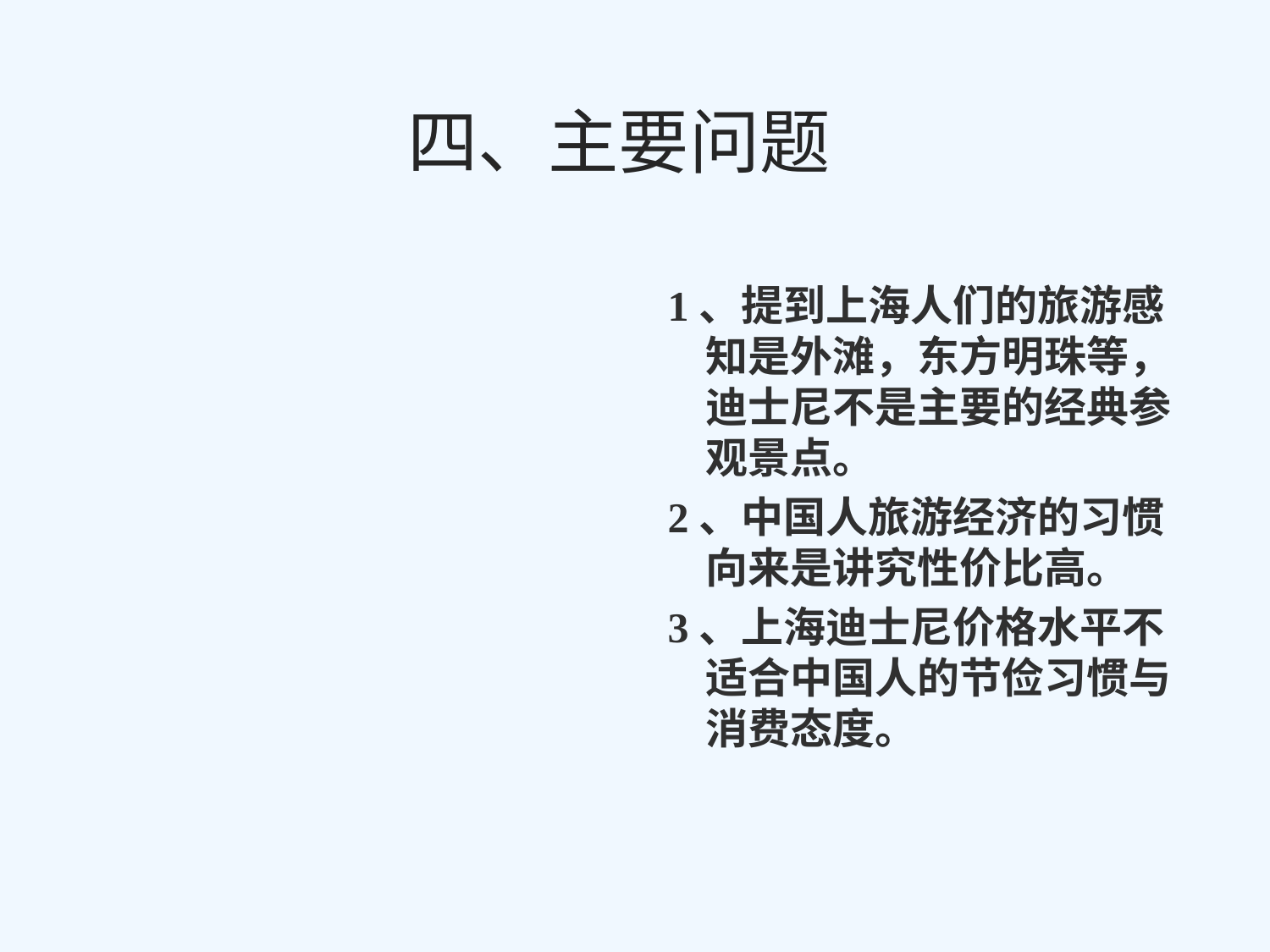

四、主要问题
1、提到上海人们的旅游感知是外滩，东方明珠等，迪士尼不是主要的经典参观景点。
2、中国人旅游经济的习惯向来是讲究性价比高。
3、上海迪士尼价格水平不适合中国人的节俭习惯与消费态度。